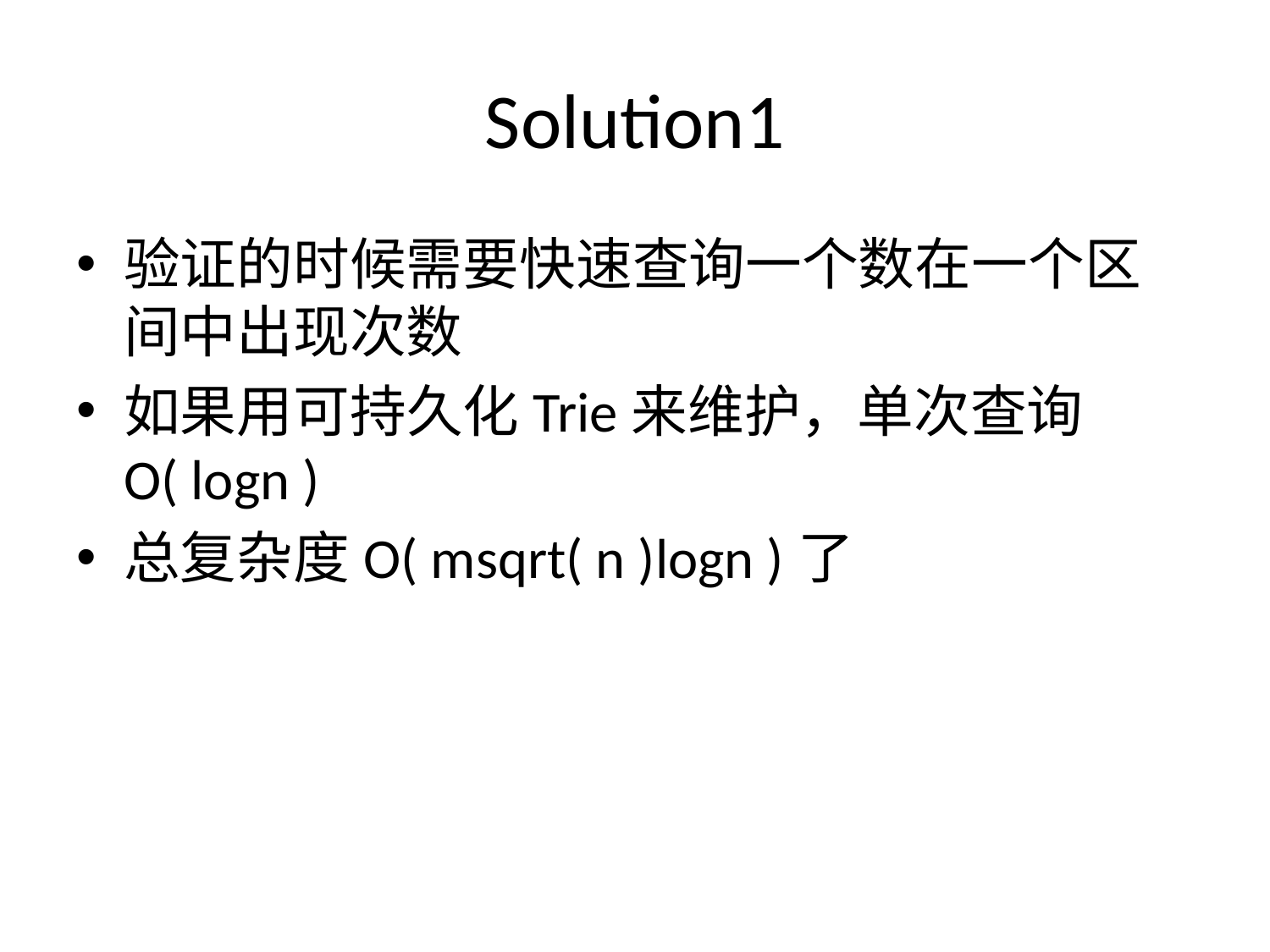

# Solution1
验证的时候需要快速查询一个数在一个区间中出现次数
如果用可持久化Trie来维护，单次查询O( logn )
总复杂度O( msqrt( n )logn )了